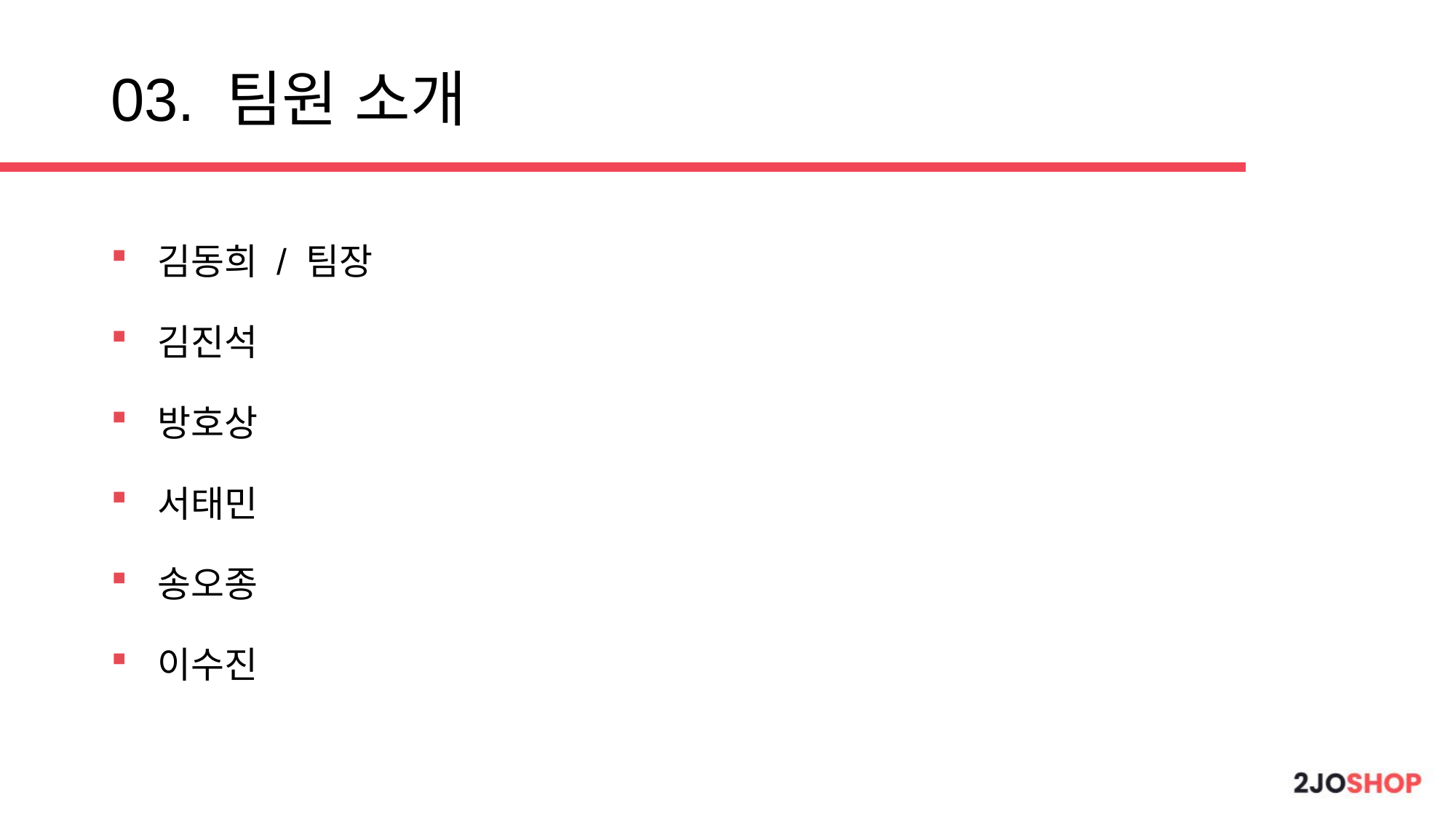

# 03. 팀원 소개
 김동희 / 팀장
 김진석
 방호상
 서태민
 송오종
 이수진